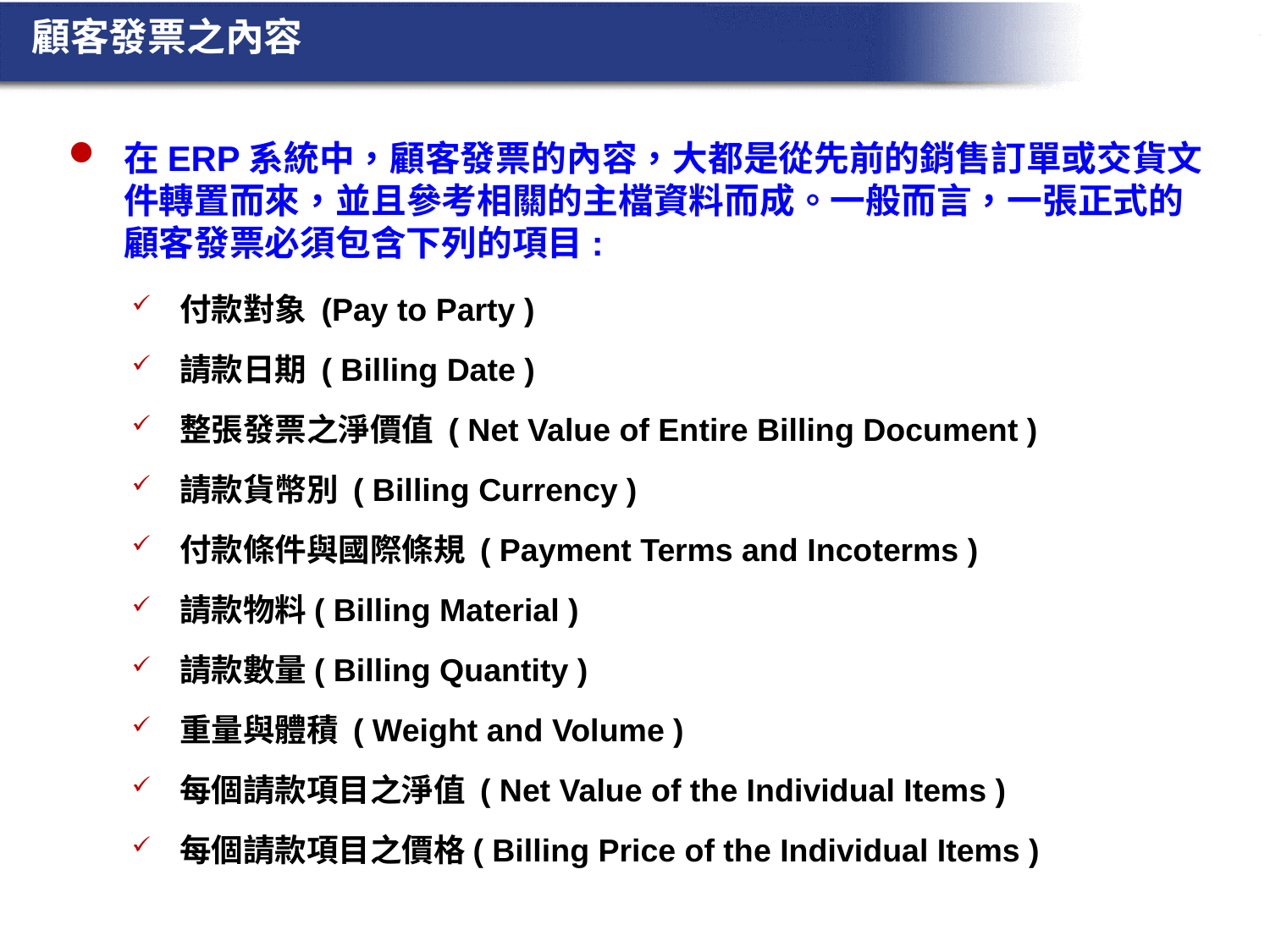

顧客發票之內容
在ERP系統中，顧客發票的內容，大都是從先前的銷售訂單或交貨文件轉置而來，並且參考相關的主檔資料而成。一般而言，一張正式的顧客發票必須包含下列的項目:
付款對象 (Pay to Party )
請款日期 ( Billing Date )
整張發票之淨價值 ( Net Value of Entire Billing Document )
請款貨幣別 ( Billing Currency )
付款條件與國際條規 ( Payment Terms and Incoterms )
請款物料( Billing Material )
請款數量( Billing Quantity )
重量與體積 ( Weight and Volume )
每個請款項目之淨值 ( Net Value of the Individual Items )
每個請款項目之價格( Billing Price of the Individual Items )